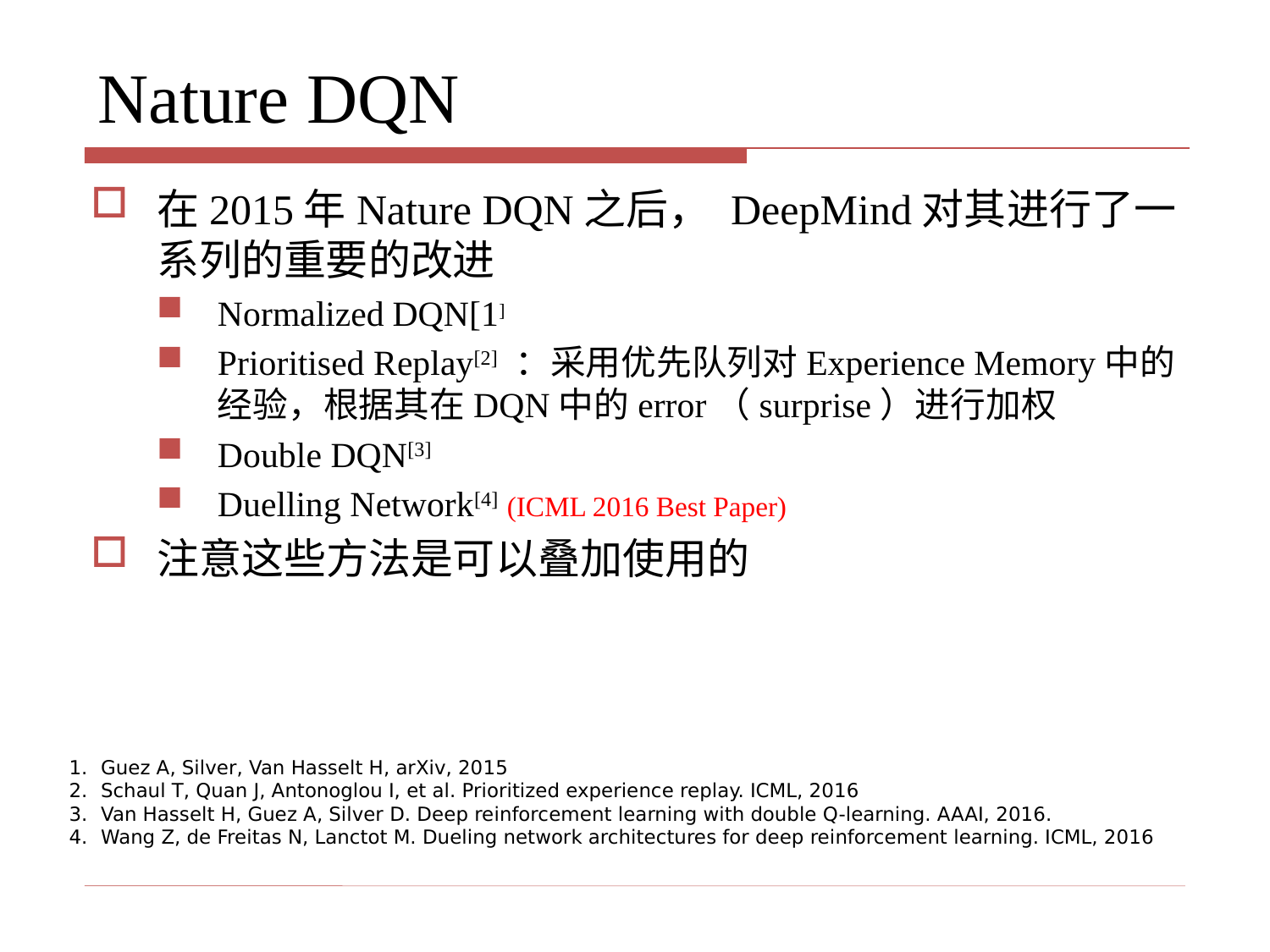

# Nature DQN
在2015年Nature DQN之后， DeepMind对其进行了一系列的重要的改进
Normalized DQN[1]
Prioritised Replay[2] ：采用优先队列对Experience Memory中的经验，根据其在DQN中的error（surprise）进行加权
Double DQN[3]
Duelling Network[4] (ICML 2016 Best Paper)
注意这些方法是可以叠加使用的
Guez A, Silver, Van Hasselt H, arXiv, 2015
Schaul T, Quan J, Antonoglou I, et al. Prioritized experience replay. ICML, 2016
Van Hasselt H, Guez A, Silver D. Deep reinforcement learning with double Q-learning. AAAI, 2016.
Wang Z, de Freitas N, Lanctot M. Dueling network architectures for deep reinforcement learning. ICML, 2016